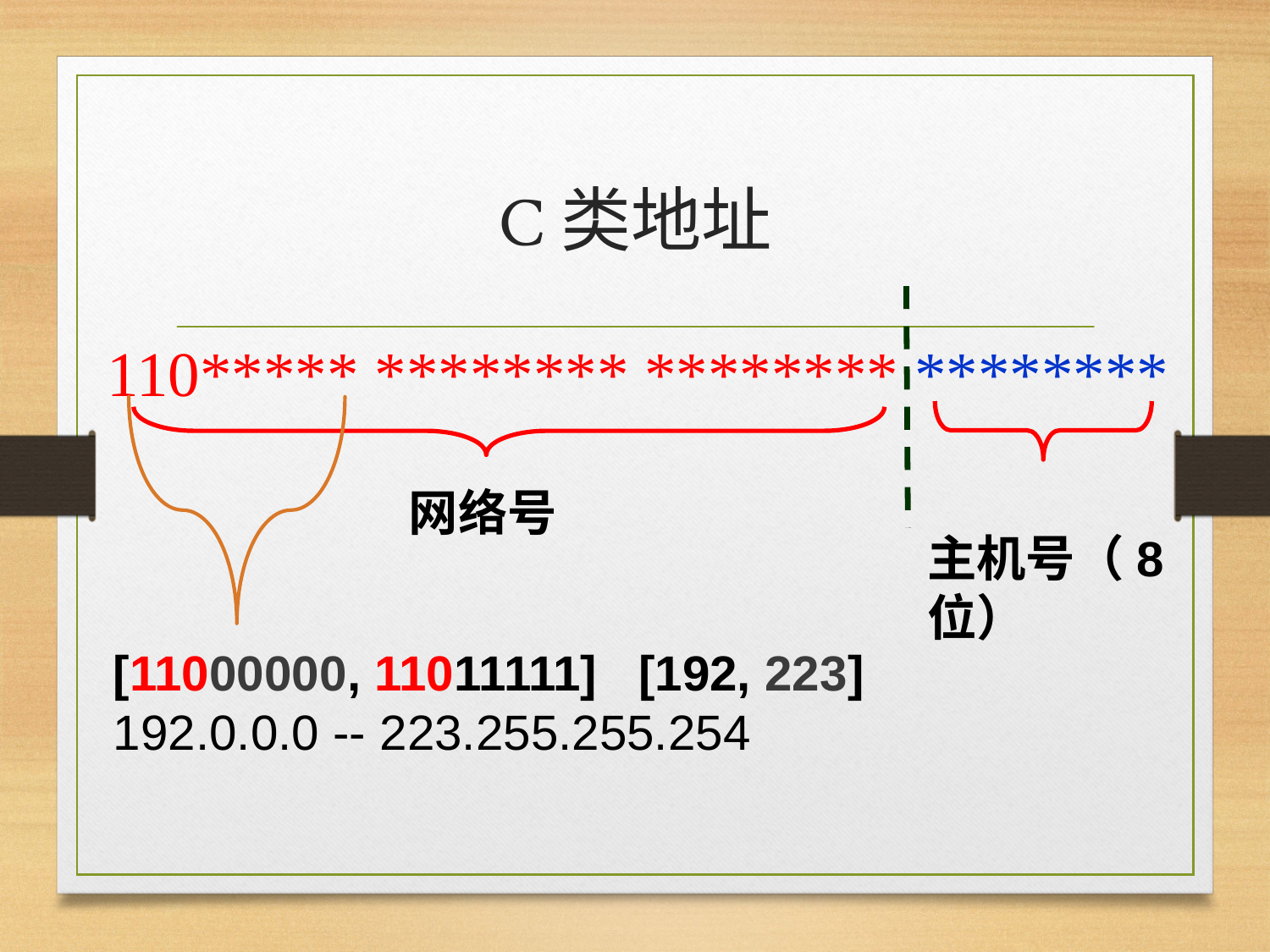

# C类地址

110***** ******** ******** ********

网络号
主机号（8位）
[11000000, 11011111]   [192, 223]
192.0.0.0 -- 223.255.255.254